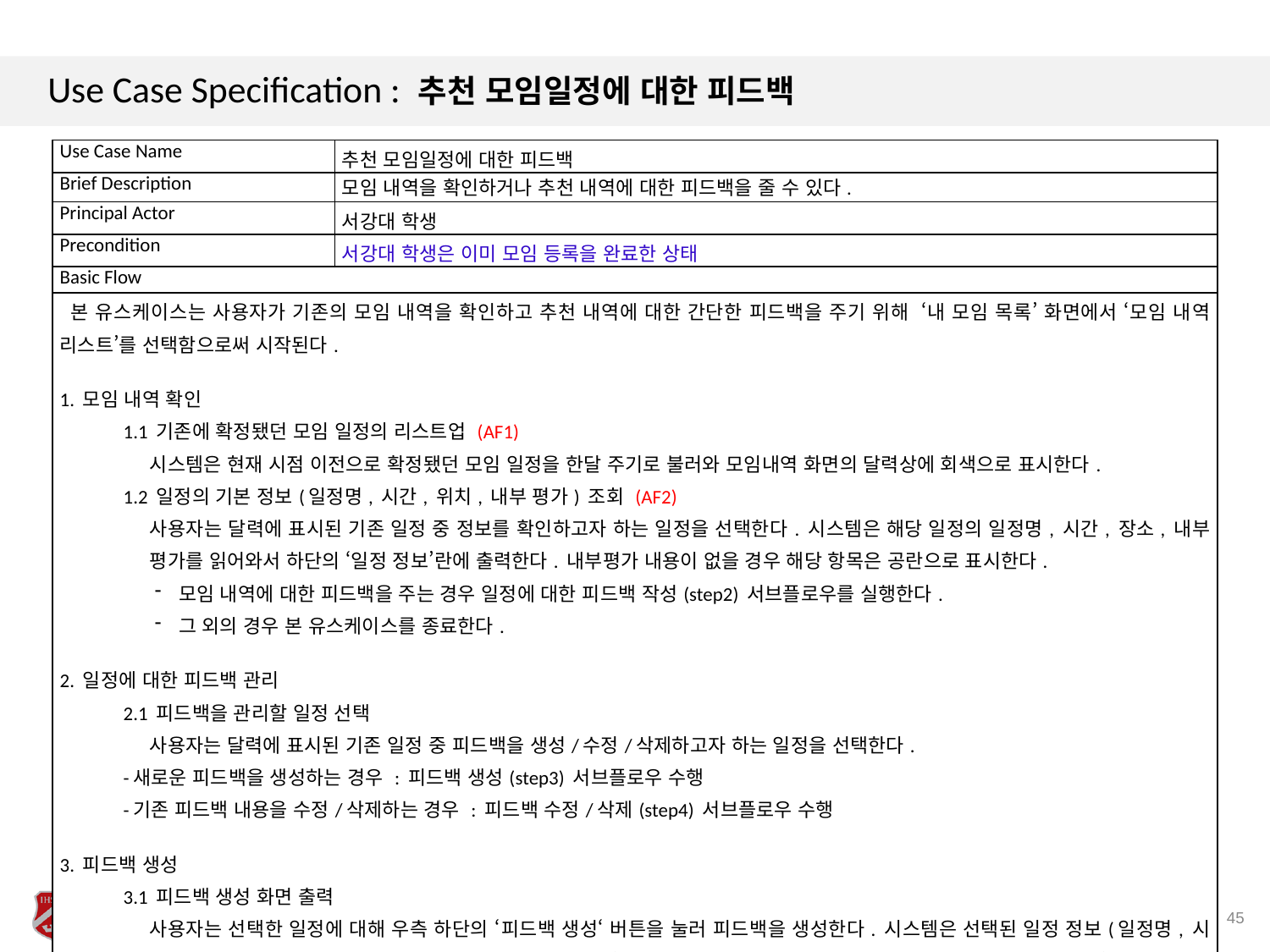

# Use Case Specification : 추천 모임일정에 대한 피드백
| Use Case Name | 추천 모임일정에 대한 피드백 |
| --- | --- |
| Brief Description | 모임 내역을 확인하거나 추천 내역에 대한 피드백을 줄 수 있다. |
| Principal Actor | 서강대 학생 |
| Precondition | 서강대 학생은 이미 모임 등록을 완료한 상태 |
| Basic Flow |  |
| 본 유스케이스는 사용자가 기존의 모임 내역을 확인하고 추천 내역에 대한 간단한 피드백을 주기 위해 ‘내 모임 목록’ 화면에서 ‘모임 내역 리스트’를 선택함으로써 시작된다. 1. 모임 내역 확인 1.1 기존에 확정됐던 모임 일정의 리스트업 (AF1) 시스템은 현재 시점 이전으로 확정됐던 모임 일정을 한달 주기로 불러와 모임내역 화면의 달력상에 회색으로 표시한다. 1.2 일정의 기본 정보(일정명, 시간, 위치, 내부 평가) 조회 (AF2) 사용자는 달력에 표시된 기존 일정 중 정보를 확인하고자 하는 일정을 선택한다. 시스템은 해당 일정의 일정명, 시간, 장소, 내부 평가를 읽어와서 하단의 ‘일정 정보’란에 출력한다. 내부평가 내용이 없을 경우 해당 항목은 공란으로 표시한다. 모임 내역에 대한 피드백을 주는 경우 일정에 대한 피드백 작성(step2) 서브플로우를 실행한다. 그 외의 경우 본 유스케이스를 종료한다. 2. 일정에 대한 피드백 관리 2.1 피드백을 관리할 일정 선택 사용자는 달력에 표시된 기존 일정 중 피드백을 생성/수정/삭제하고자 하는 일정을 선택한다. -새로운 피드백을 생성하는 경우 : 피드백 생성(step3) 서브플로우 수행 -기존 피드백 내용을 수정/삭제하는 경우 : 피드백 수정/삭제(step4) 서브플로우 수행 3. 피드백 생성 3.1 피드백 생성 화면 출력 사용자는 선택한 일정에 대해 우측 하단의 ‘피드백 생성‘ 버튼을 눌러 피드백을 생성한다. 시스템은 선택된 일정 정보(일정명, 시간, 장소)와 사용자의 입력을 받을 수 있는 ‘평가작성란’, 그리고 추천 받은 시간과 장소에 대해 ‘좋음/보통/나쁨’을 선택할 수 있는 체크박스를 출력한다. |  |
45